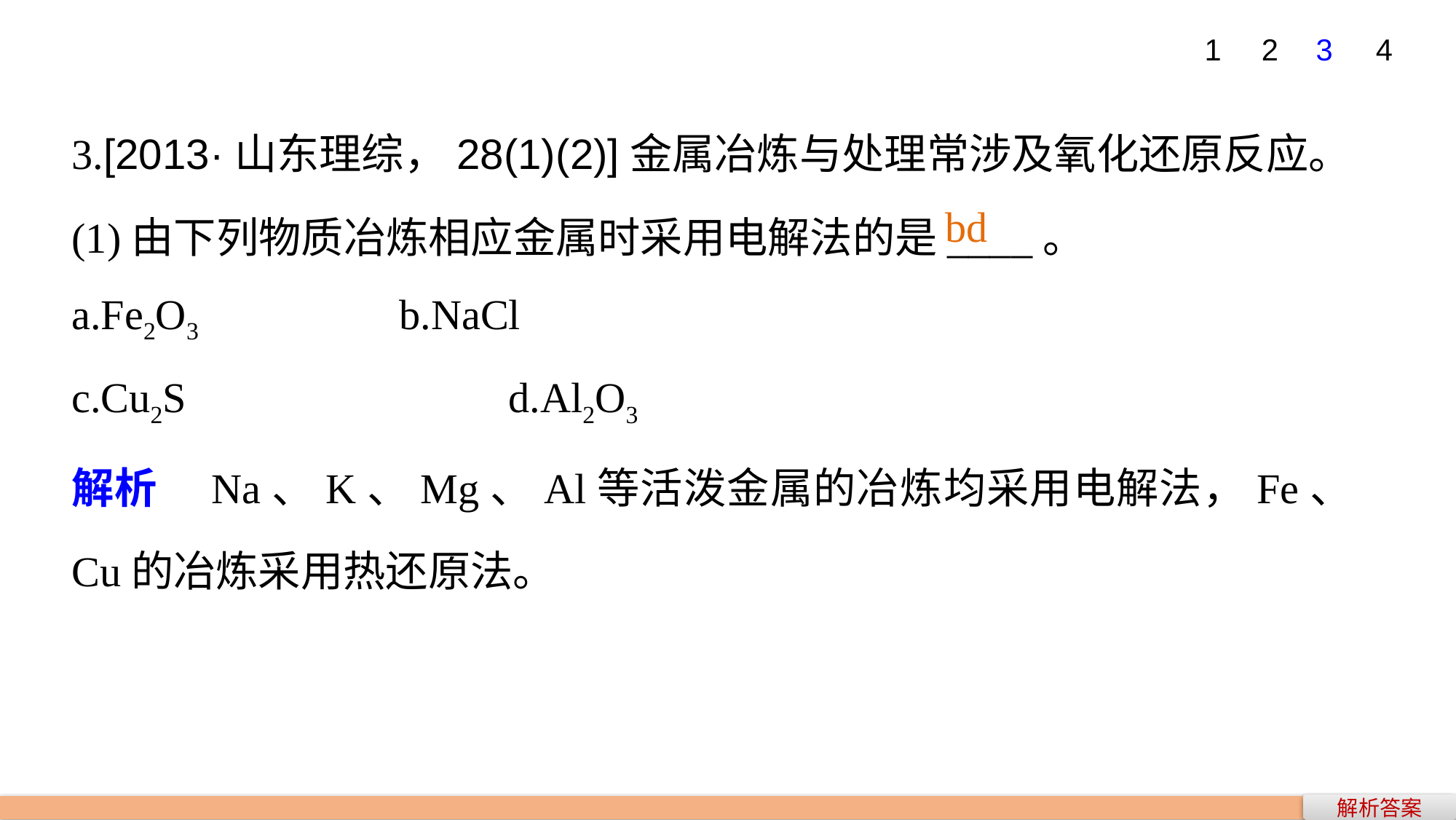

1
2
3
4
3.[2013·山东理综，28(1)(2)]金属冶炼与处理常涉及氧化还原反应。
(1)由下列物质冶炼相应金属时采用电解法的是____。
a.Fe2O3  		b.NaCl
c.Cu2S  			d.Al2O3
解析　Na、K、Mg、Al等活泼金属的冶炼均采用电解法，Fe、Cu的冶炼采用热还原法。
bd
解析答案